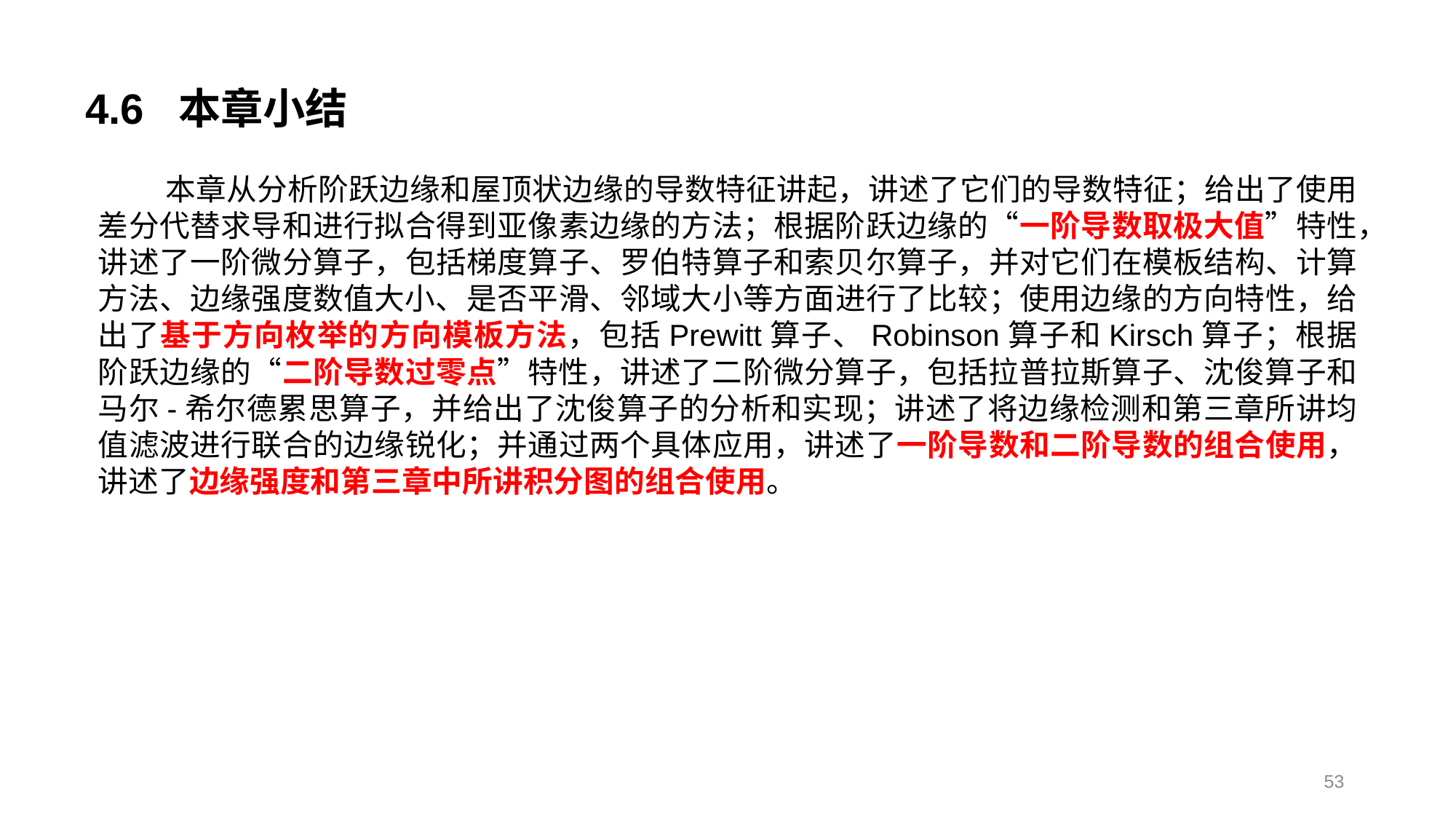

# 4.6  本章小结
    本章从分析阶跃边缘和屋顶状边缘的导数特征讲起，讲述了它们的导数特征；给出了使用差分代替求导和进行拟合得到亚像素边缘的方法；根据阶跃边缘的“一阶导数取极大值”特性，讲述了一阶微分算子，包括梯度算子、罗伯特算子和索贝尔算子，并对它们在模板结构、计算方法、边缘强度数值大小、是否平滑、邻域大小等方面进行了比较；使用边缘的方向特性，给出了基于方向枚举的方向模板方法，包括Prewitt算子、Robinson算子和Kirsch算子；根据阶跃边缘的“二阶导数过零点”特性，讲述了二阶微分算子，包括拉普拉斯算子、沈俊算子和马尔-希尔德累思算子，并给出了沈俊算子的分析和实现；讲述了将边缘检测和第三章所讲均值滤波进行联合的边缘锐化；并通过两个具体应用，讲述了一阶导数和二阶导数的组合使用，讲述了边缘强度和第三章中所讲积分图的组合使用。
53